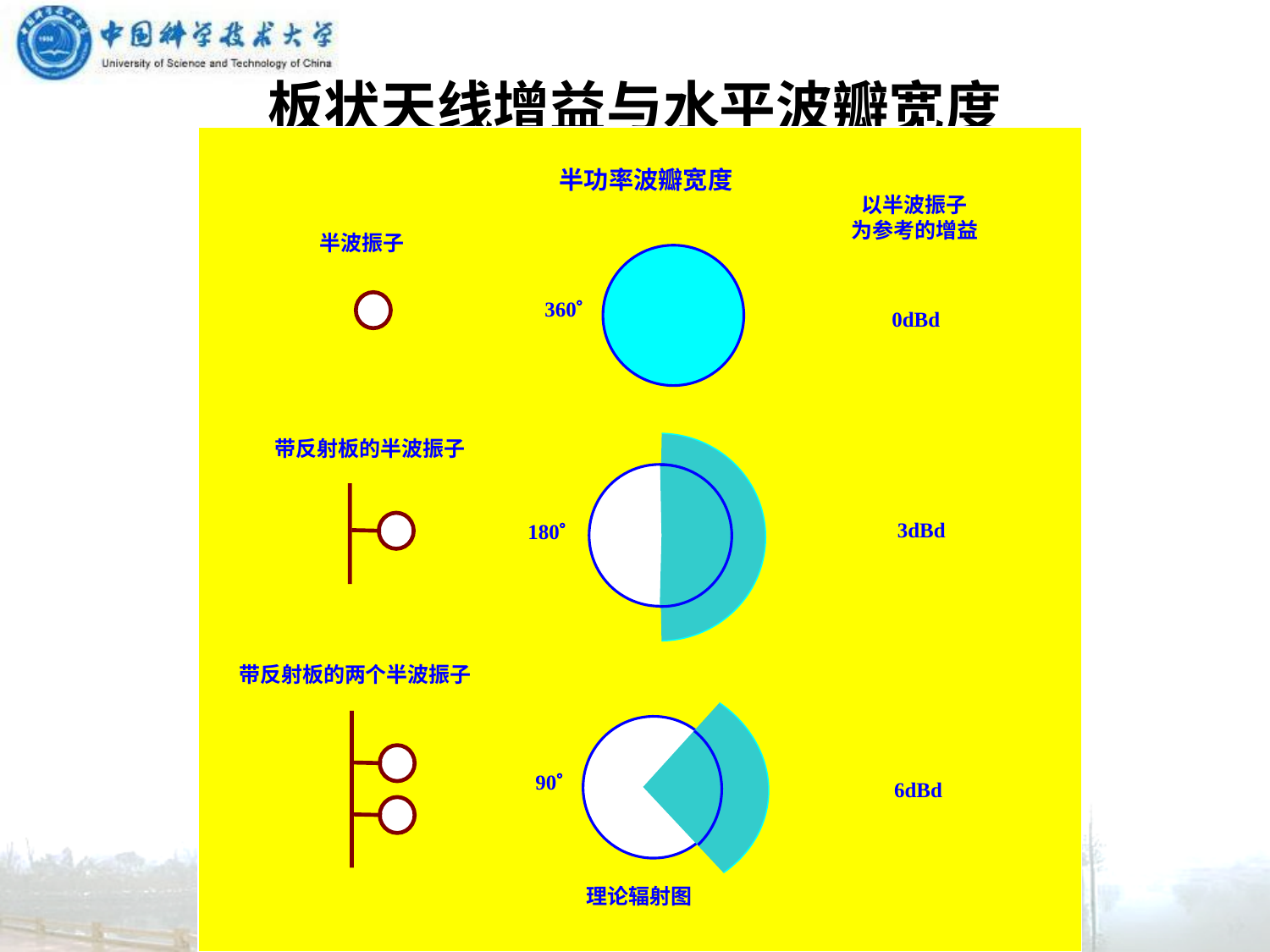

板状天线增益与水平波瓣宽度

半功率波瓣宽度
以半波振子
为参考的增益
半波振子

360°

0dBd
带反射板的半波振子

3dBd
180°
带反射板的两个半波振子

90°
6dBd
理论辐射图